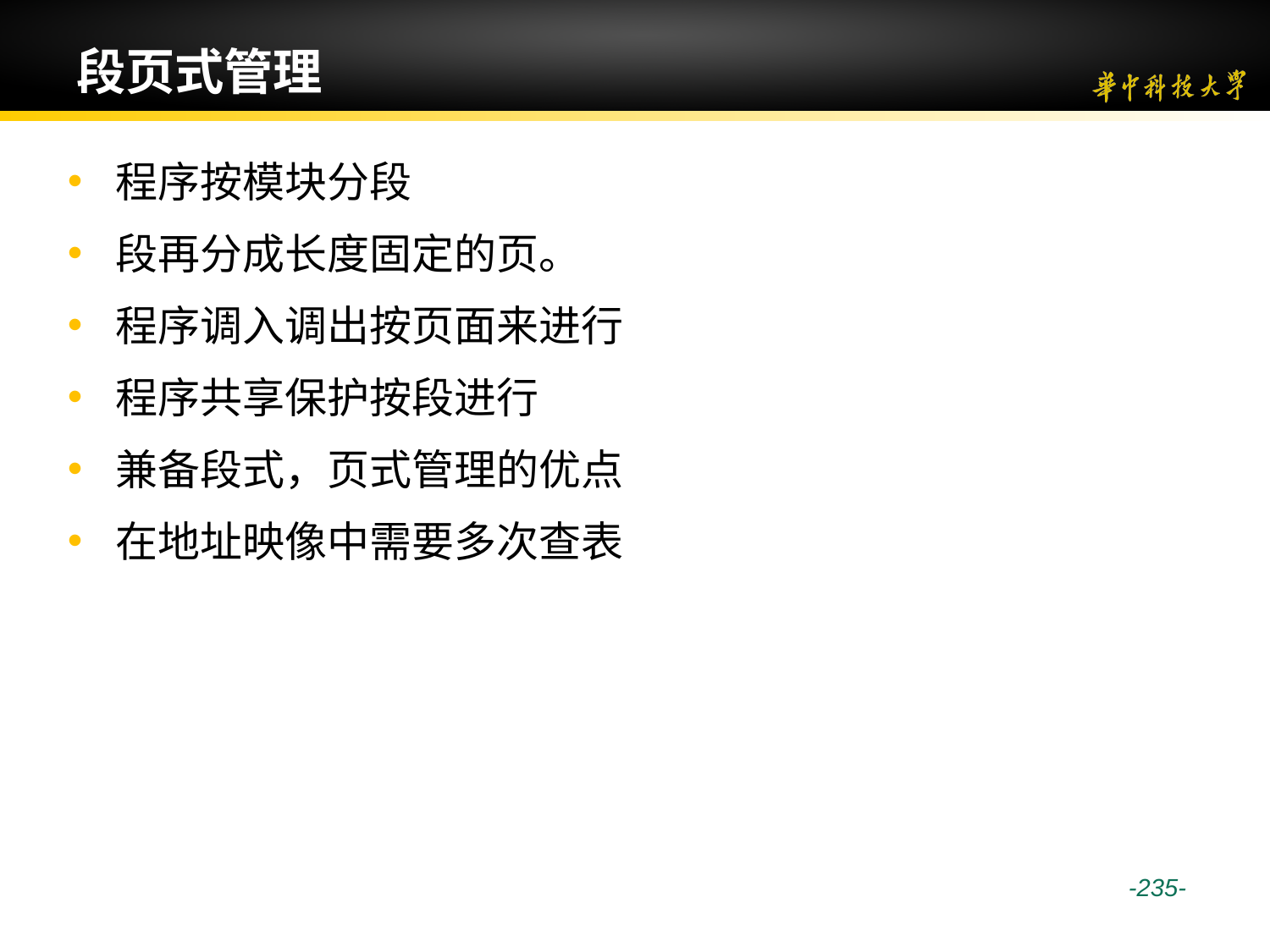

# 段页式管理
程序按模块分段
段再分成长度固定的页。
程序调入调出按页面来进行
程序共享保护按段进行
兼备段式，页式管理的优点
在地址映像中需要多次查表
 -235-